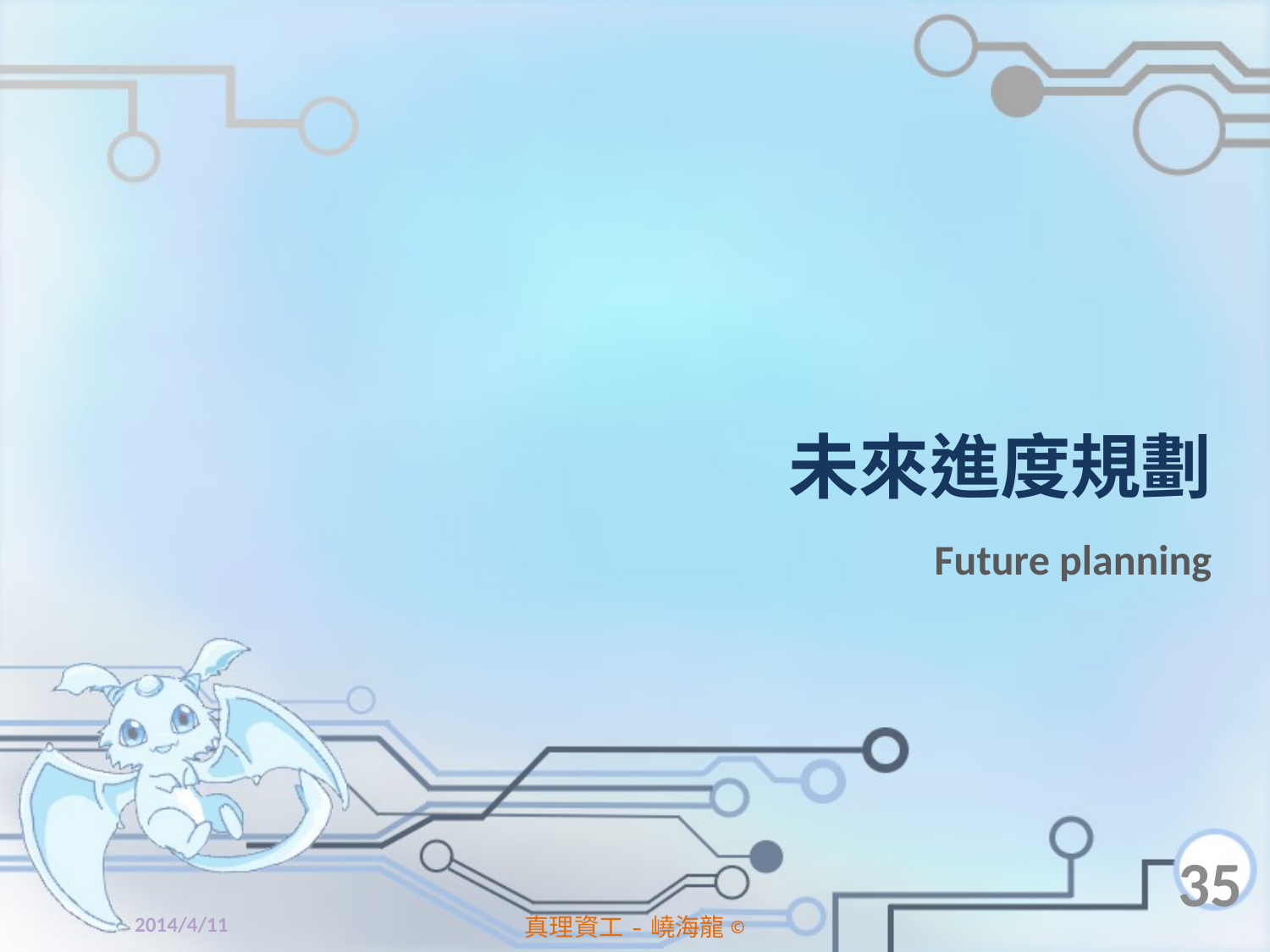

# 未來進度規劃
Future planning
35
2014/4/11
真理資工-嶢海龍©